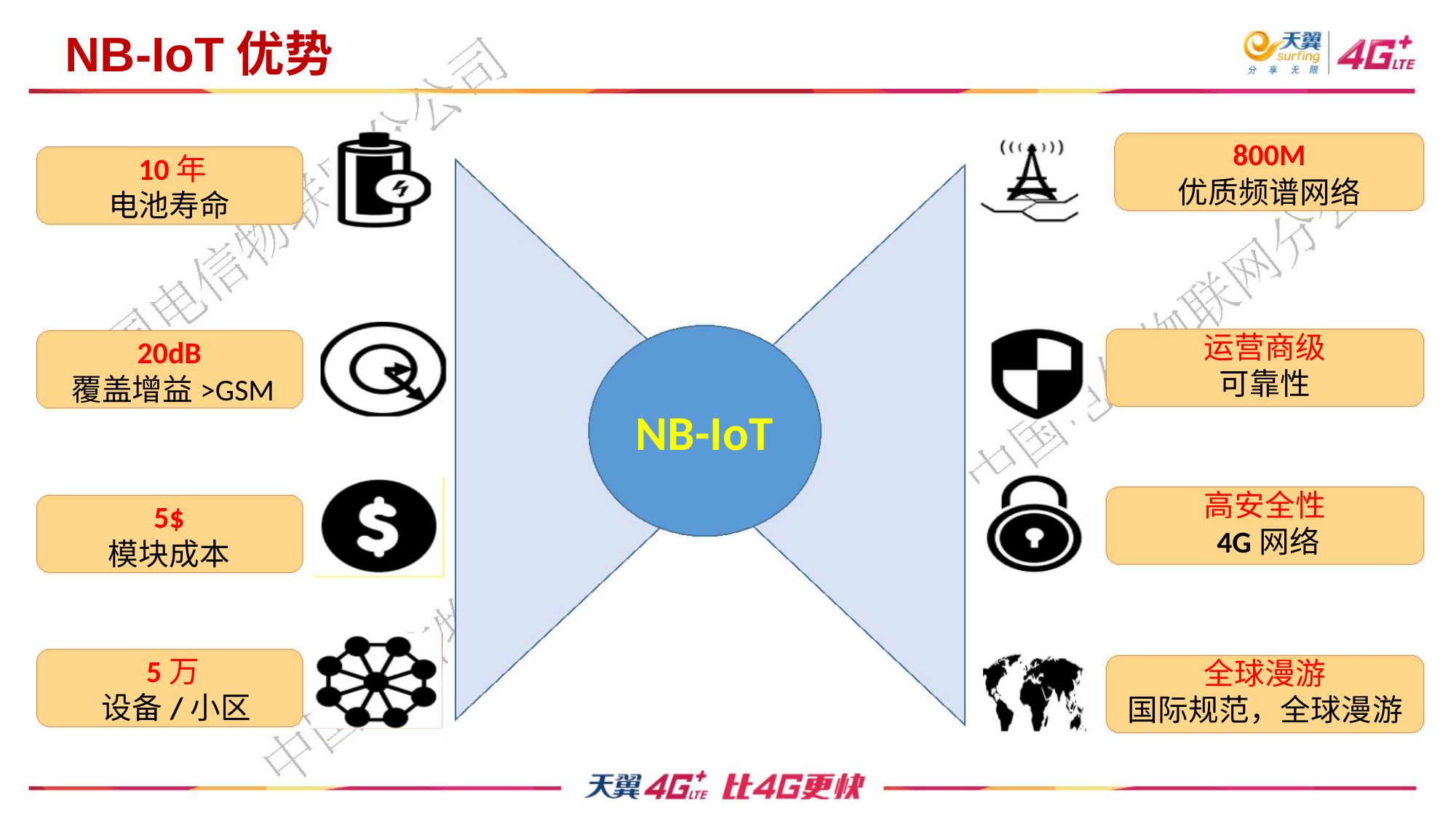

NB-IoT优势
800M
优质频谱网络
10年
电池寿命
20dB
覆盖增益>GSM
运营商级
可靠性
NB-IoT
高安全性
4G网络
5$
模块成本
5万
设备/小区
全球漫游
国际规范，全球漫游